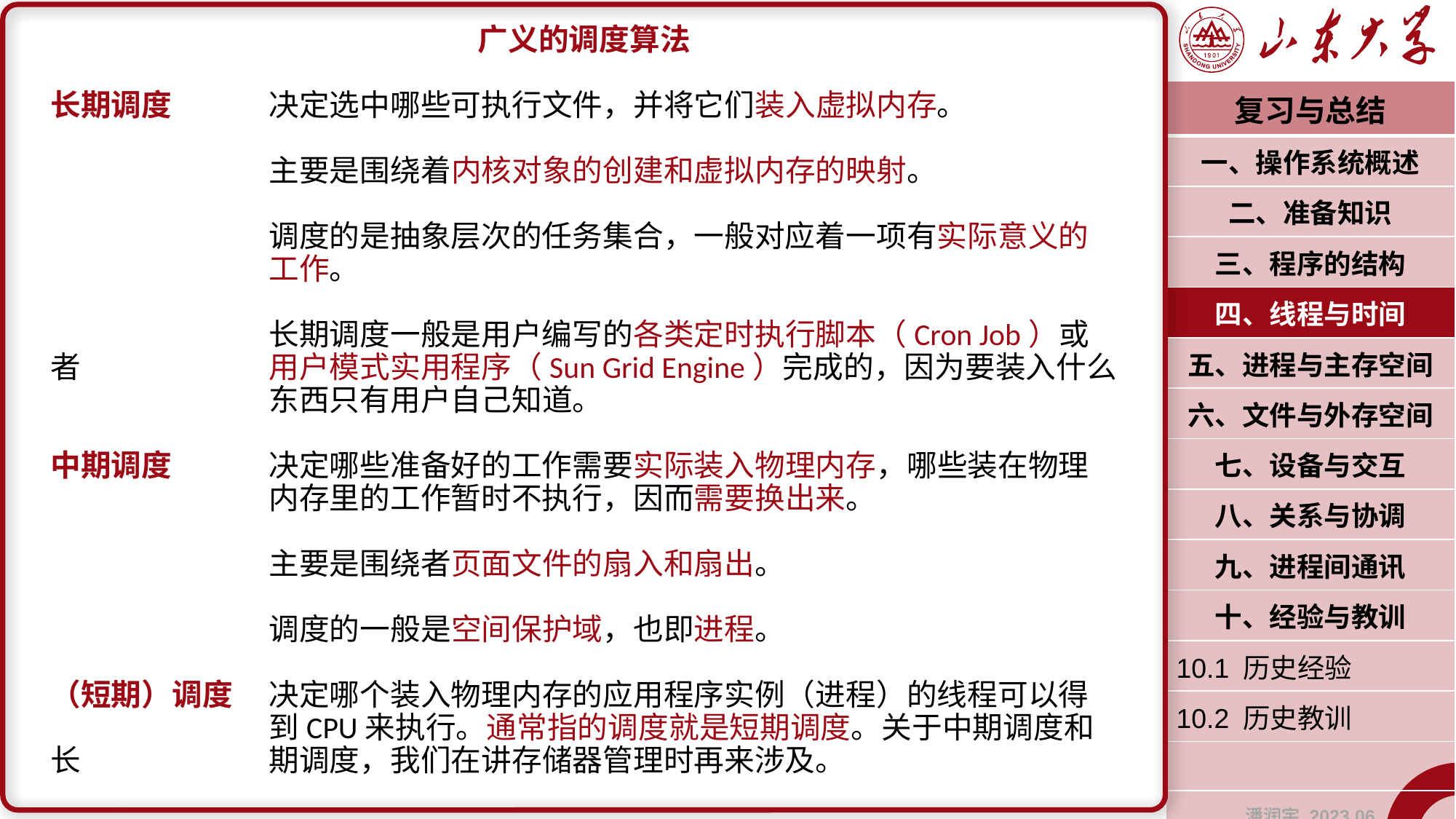

广义的调度算法

长期调度	决定选中哪些可执行文件，并将它们装入虚拟内存。

		主要是围绕着内核对象的创建和虚拟内存的映射。

		调度的是抽象层次的任务集合，一般对应着一项有实际意义的		工作。

		长期调度一般是用户编写的各类定时执行脚本（Cron Job）或者		用户模式实用程序（Sun Grid Engine）完成的，因为要装入什么		东西只有用户自己知道。

中期调度	决定哪些准备好的工作需要实际装入物理内存，哪些装在物理		内存里的工作暂时不执行，因而需要换出来。

		主要是围绕者页面文件的扇入和扇出。

		调度的一般是空间保护域，也即进程。

（短期）调度	决定哪个装入物理内存的应用程序实例（进程）的线程可以得		到CPU来执行。通常指的调度就是短期调度。关于中期调度和长		期调度，我们在讲存储器管理时再来涉及。
| 复习与总结 |
| --- |
| 一、操作系统概述 |
| 二、准备知识 |
| 三、程序的结构 |
| 四、线程与时间 |
| 五、进程与主存空间 |
| 六、文件与外存空间 |
| 七、设备与交互 |
| 八、关系与协调 |
| 九、进程间通讯 |
| 十、经验与教训 |
| 10.1 历史经验 |
| 10.2 历史教训 |
|  |
| 潘润宇 2023.06 |